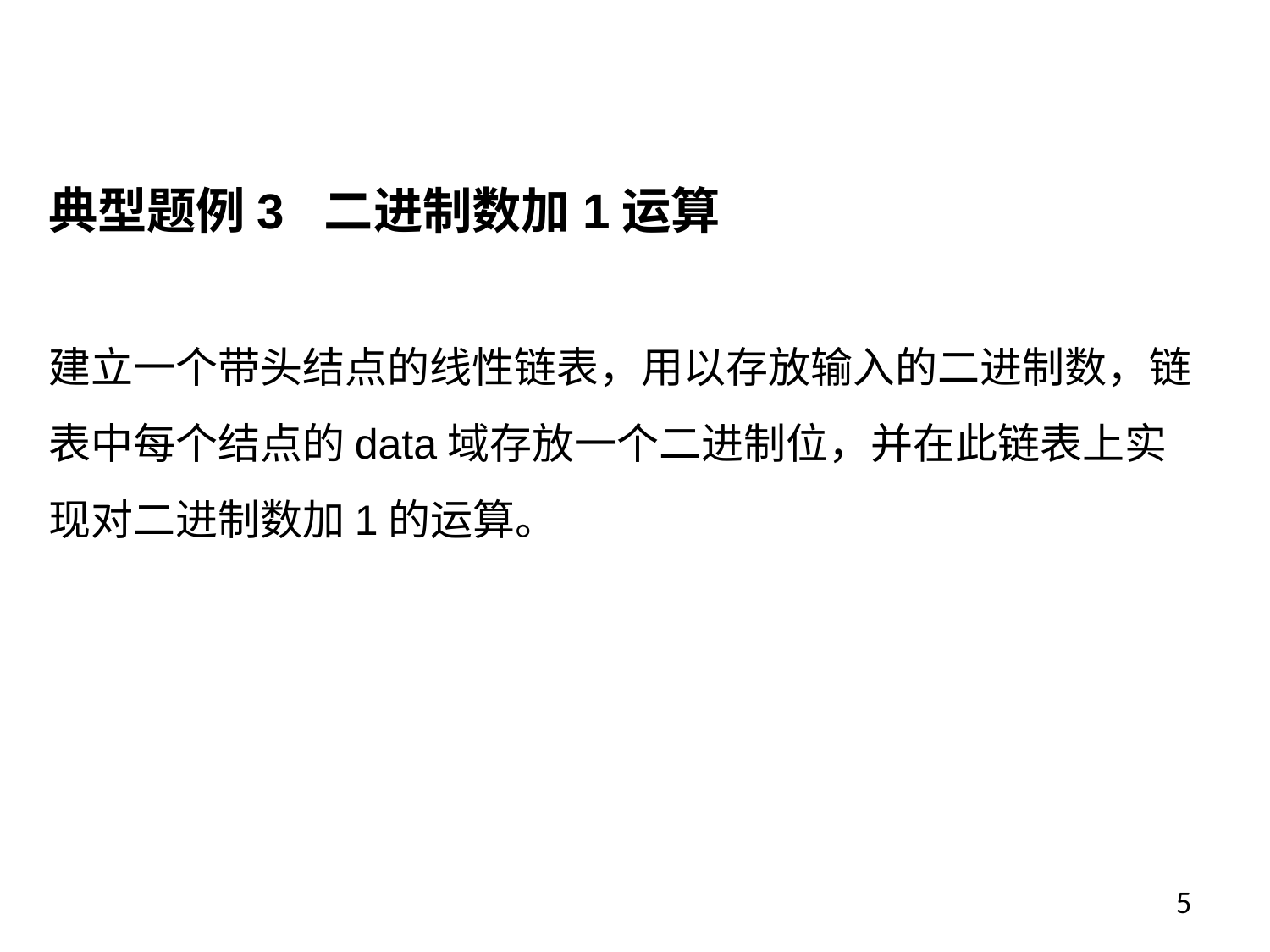

典型题例3  二进制数加1运算

建立一个带头结点的线性链表，用以存放输入的二进制数，链表中每个结点的data域存放一个二进制位，并在此链表上实现对二进制数加1的运算。
5